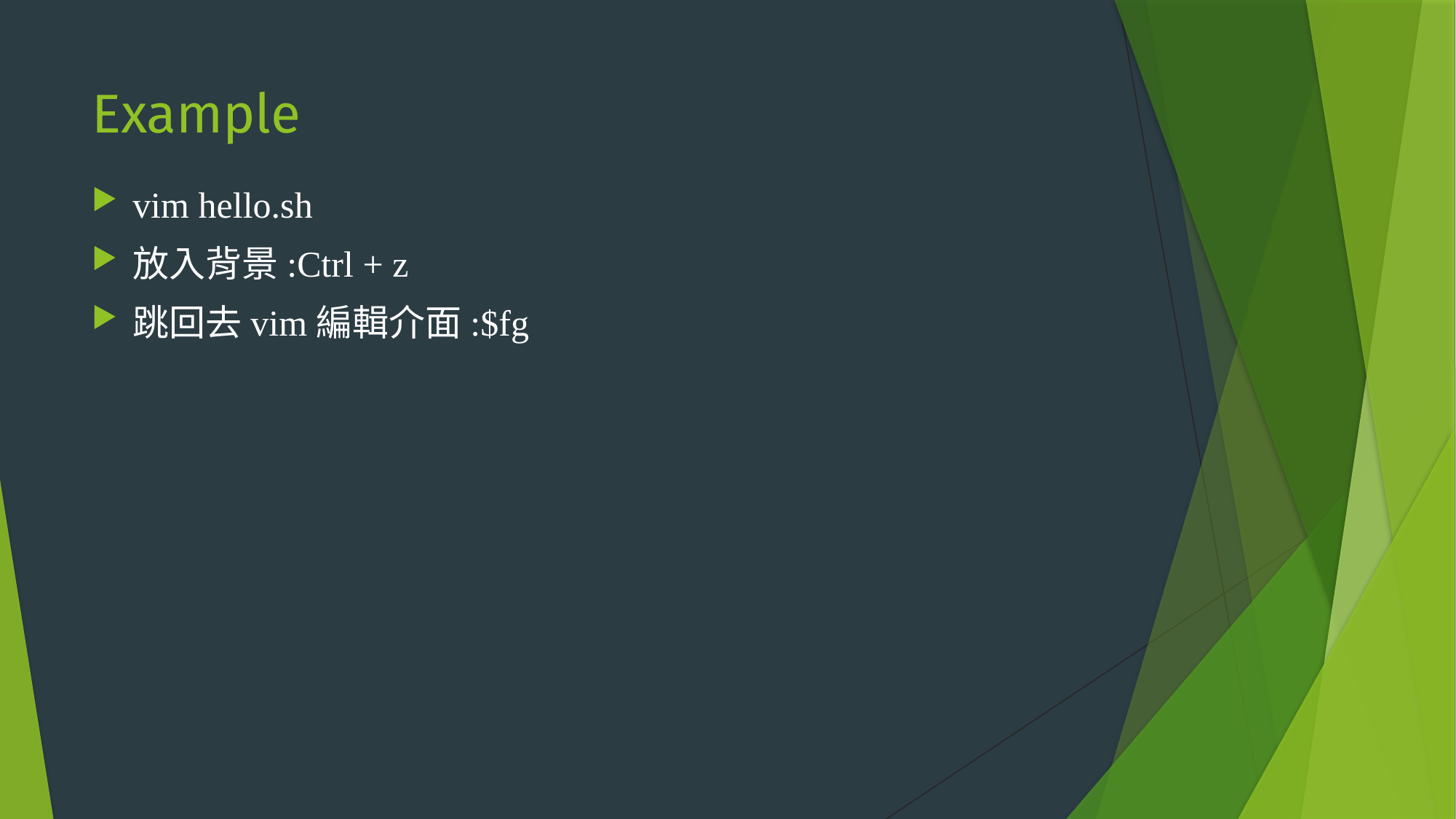

# Example
vim hello.sh
放入背景:Ctrl + z
跳回去vim編輯介面:$fg